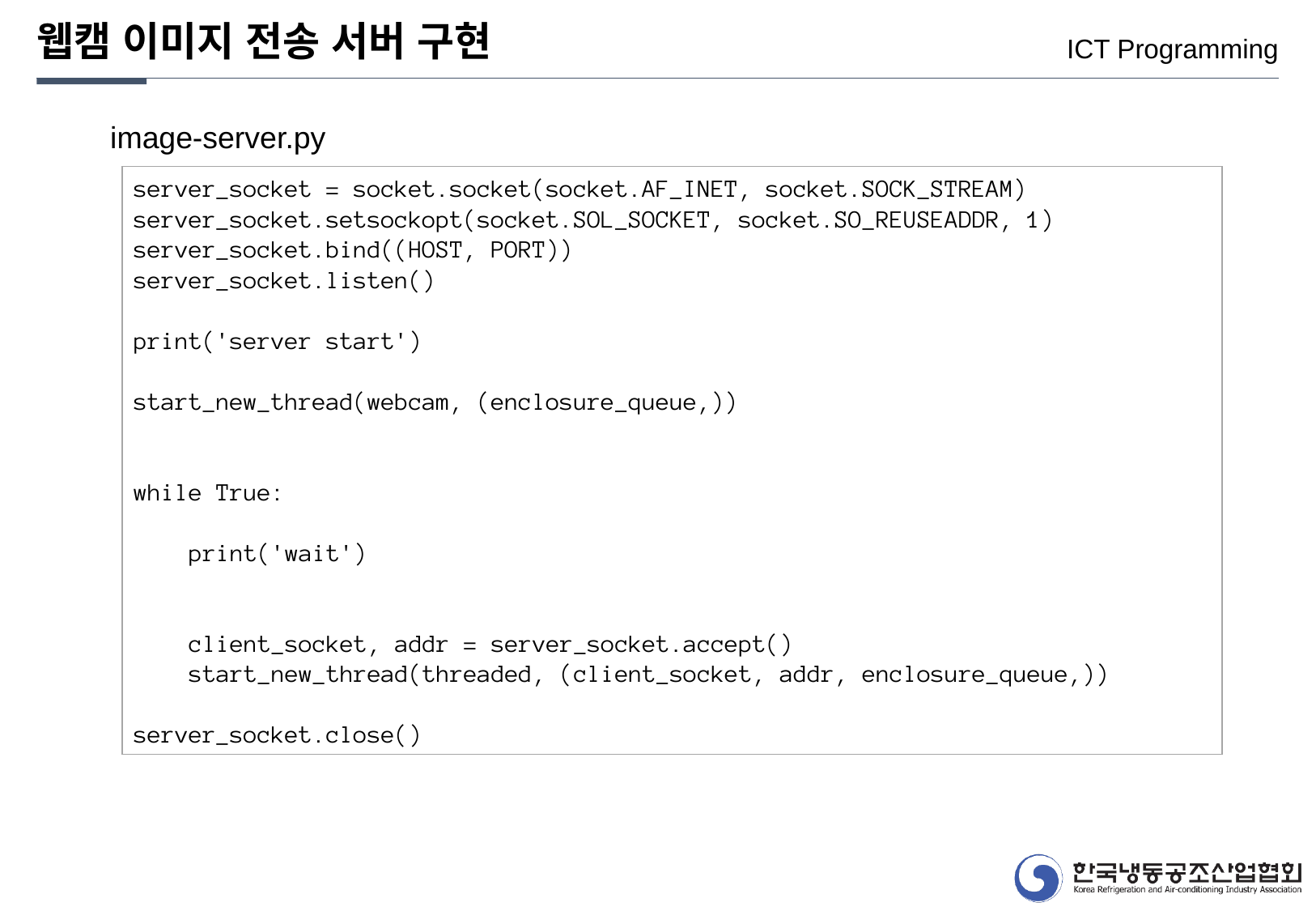

웹캠 이미지 전송 서버 구현
ICT Programming

image-server.py
server_socket = socket.socket(socket.AF_INET, socket.SOCK_STREAM)
server_socket.setsockopt(socket.SOL_SOCKET, socket.SO_REUSEADDR, 1)
server_socket.bind((HOST, PORT))
server_socket.listen()

print('server start')

start_new_thread(webcam, (enclosure_queue,))

while True:

    print('wait')

    client_socket, addr = server_socket.accept()
    start_new_thread(threaded, (client_socket, addr, enclosure_queue,))

server_socket.close()